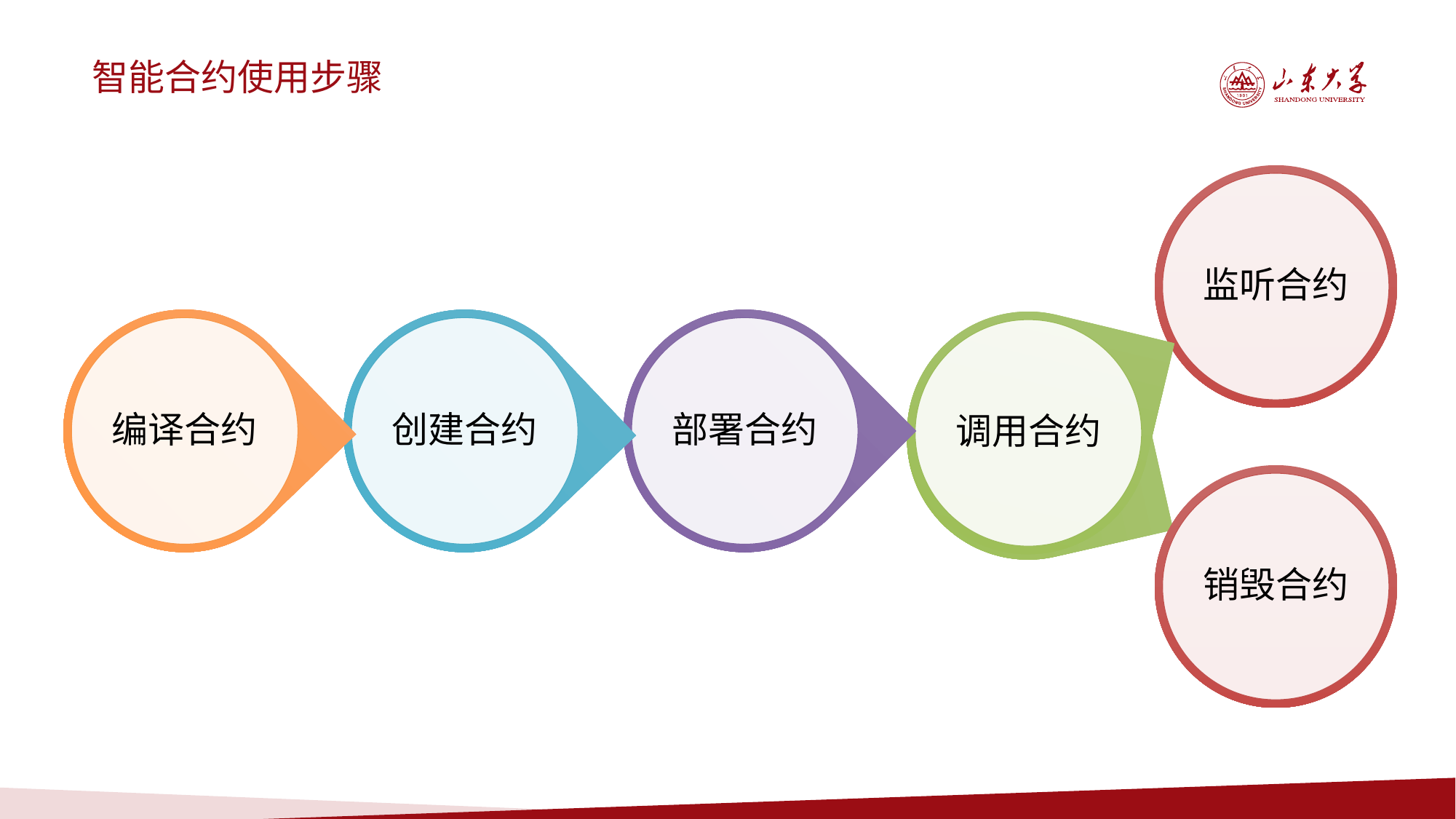

智能合约使用步骤

监听合约

编译合约

创建合约

部署合约

调用合约

销毁合约